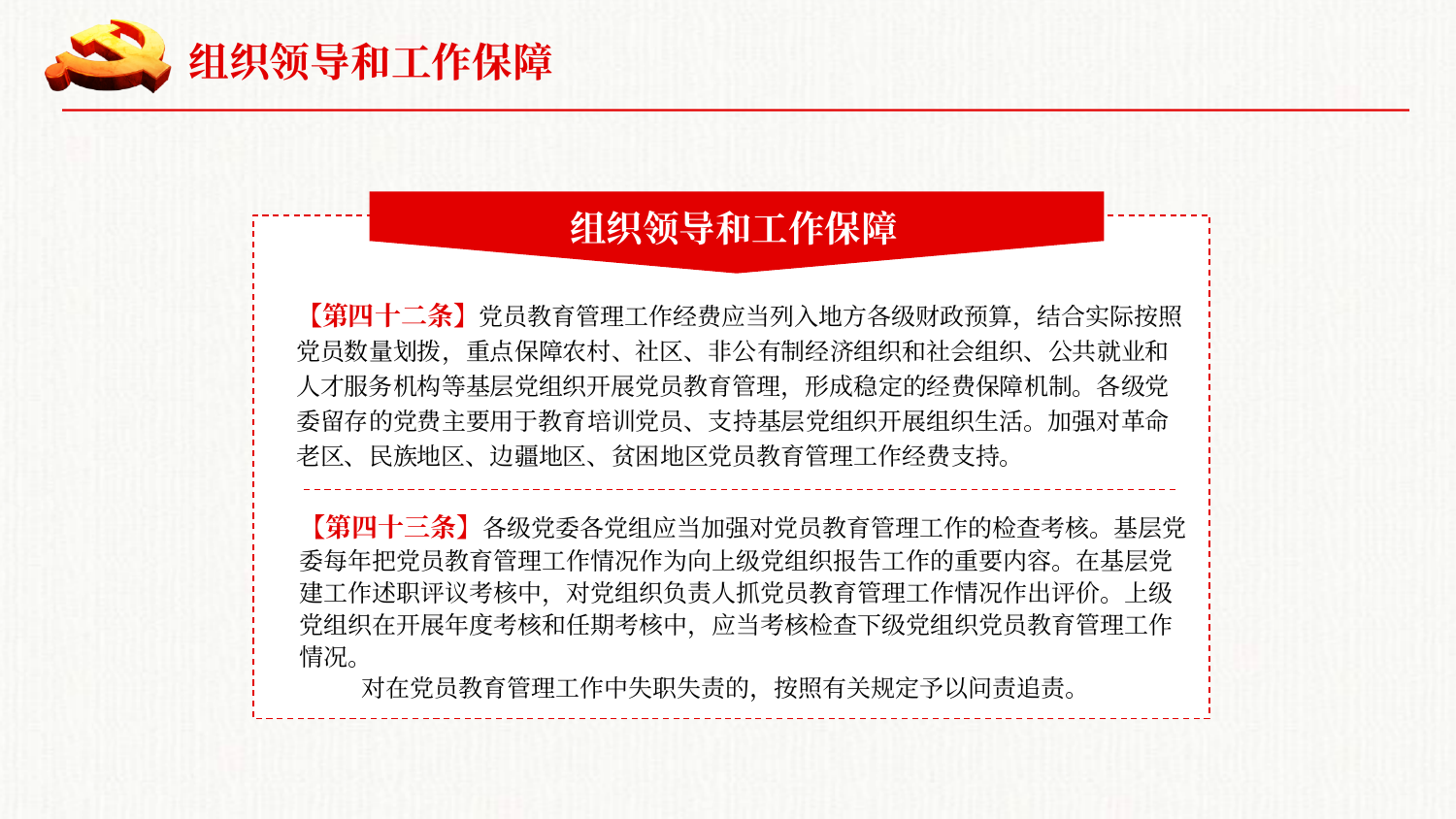

组织领导和工作保障

组织领导和工作保障

【第四十二条】党员教育管理工作经费应当列入地方各级财政预算，结合实际按照党员数量划拨，重点保障农村、社区、非公有制经济组织和社会组织、公共就业和人才服务机构等基层党组织开展党员教育管理，形成稳定的经费保障机制。各级党委留存的党费主要用于教育培训党员、支持基层党组织开展组织生活。加强对革命老区、民族地区、边疆地区、贫困地区党员教育管理工作经费支持。
【第四十三条】各级党委各党组应当加强对党员教育管理工作的检查考核。基层党委每年把党员教育管理工作情况作为向上级党组织报告工作的重要内容。在基层党建工作述职评议考核中，对党组织负责人抓党员教育管理工作情况作出评价。上级党组织在开展年度考核和任期考核中，应当考核检查下级党组织党员教育管理工作情况。
         对在党员教育管理工作中失职失责的，按照有关规定予以问责追责。